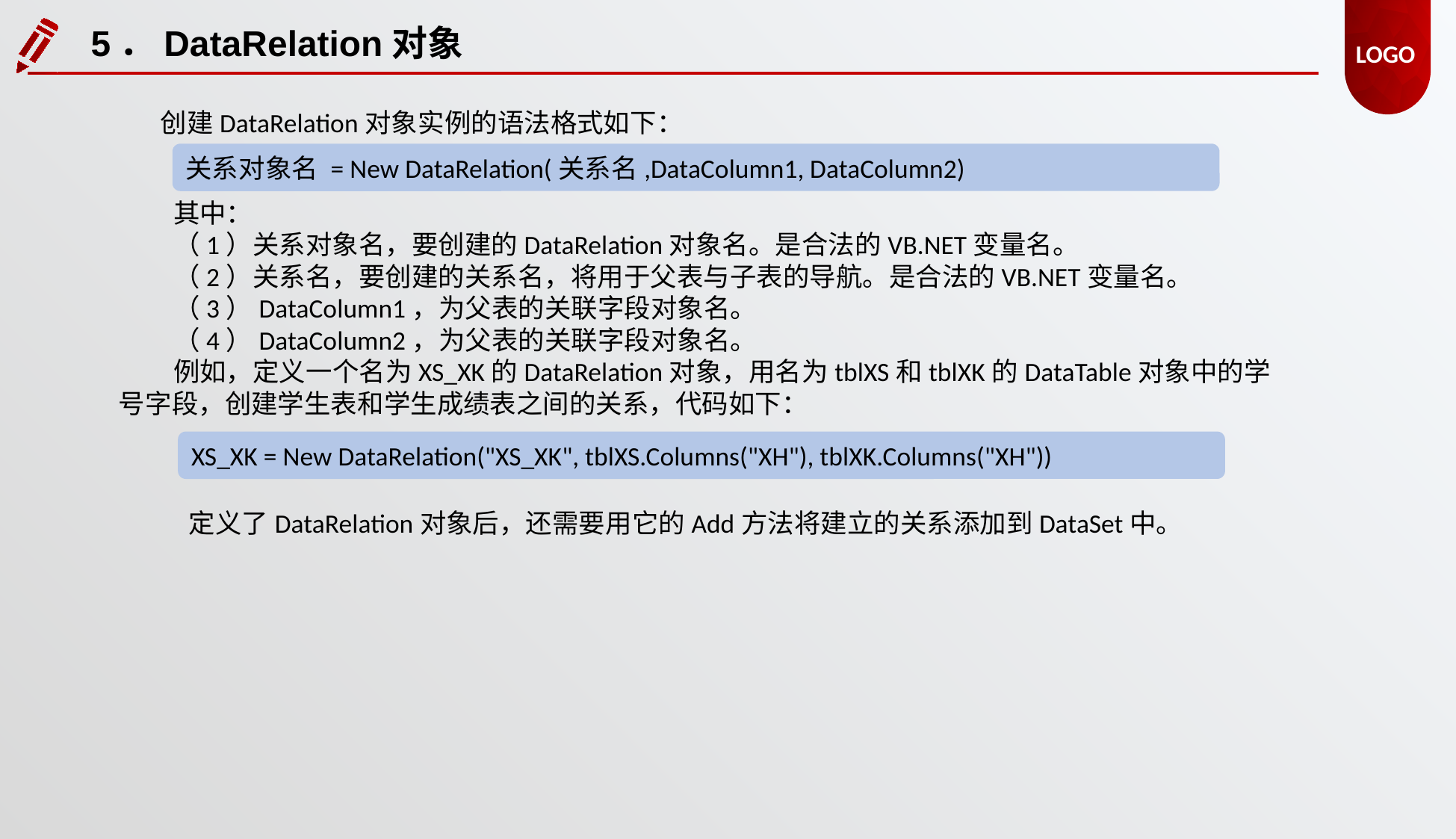

5．DataRelation对象
创建DataRelation对象实例的语法格式如下：
关系对象名 = New DataRelation(关系名,DataColumn1, DataColumn2)
其中：
（1）关系对象名，要创建的DataRelation对象名。是合法的VB.NET变量名。
（2）关系名，要创建的关系名，将用于父表与子表的导航。是合法的VB.NET变量名。
（3）DataColumn1，为父表的关联字段对象名。
（4）DataColumn2，为父表的关联字段对象名。
例如，定义一个名为XS_XK的DataRelation对象，用名为tblXS和tblXK的DataTable对象中的学号字段，创建学生表和学生成绩表之间的关系，代码如下：
XS_XK = New DataRelation("XS_XK", tblXS.Columns("XH"), tblXK.Columns("XH"))
定义了DataRelation对象后，还需要用它的Add方法将建立的关系添加到DataSet中。